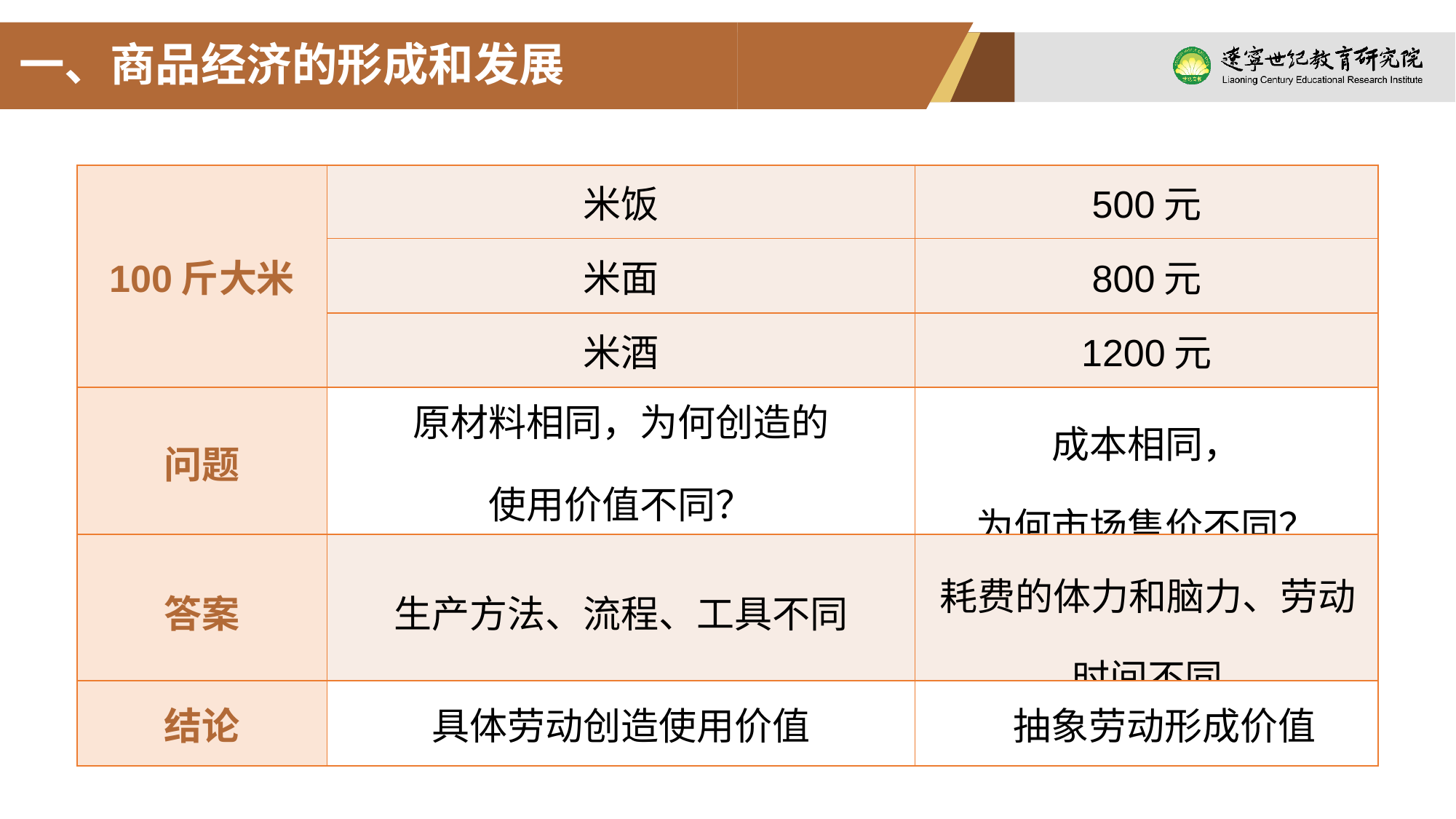

一、商品经济的形成和发展
| 100斤大米 | 米饭 | 500元 |
| --- | --- | --- |
|  | 米面 | 800元 |
|  | 米酒 | 1200元 |
| 问题 | 原材料相同，为何创造的 使用价值不同？ | 成本相同， 为何市场售价不同？ |
| --- | --- | --- |
| 答案 | 生产方法、流程、工具不同 | 耗费的体力和脑力、劳动时间不同 |
| --- | --- | --- |
| 结论 | 具体劳动创造使用价值 | 抽象劳动形成价值 |
| --- | --- | --- |